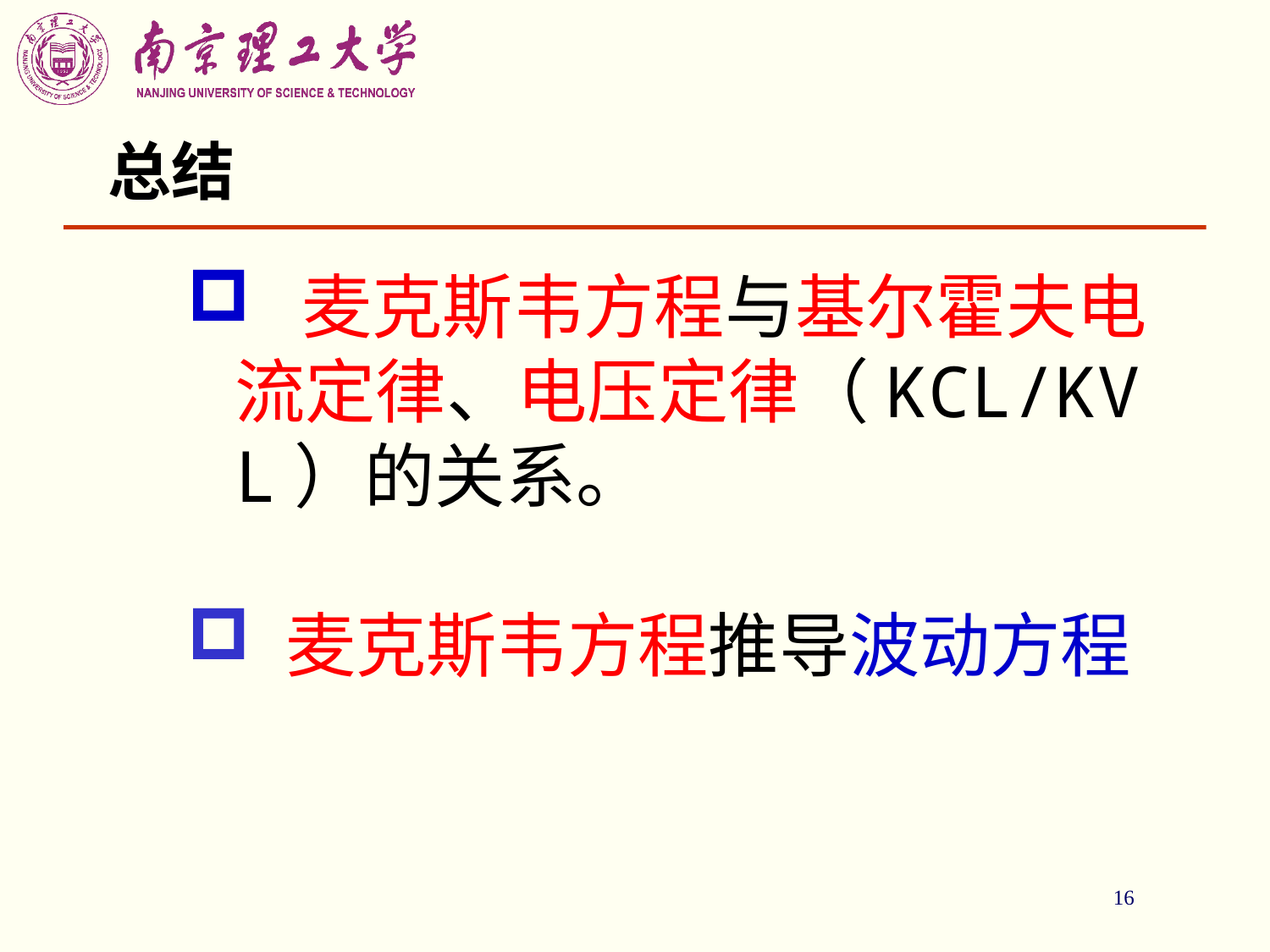

# 总结
  麦克斯韦方程与基尔霍夫电流定律、电压定律（KCL/KVL）的关系。

 麦克斯韦方程推导波动方程